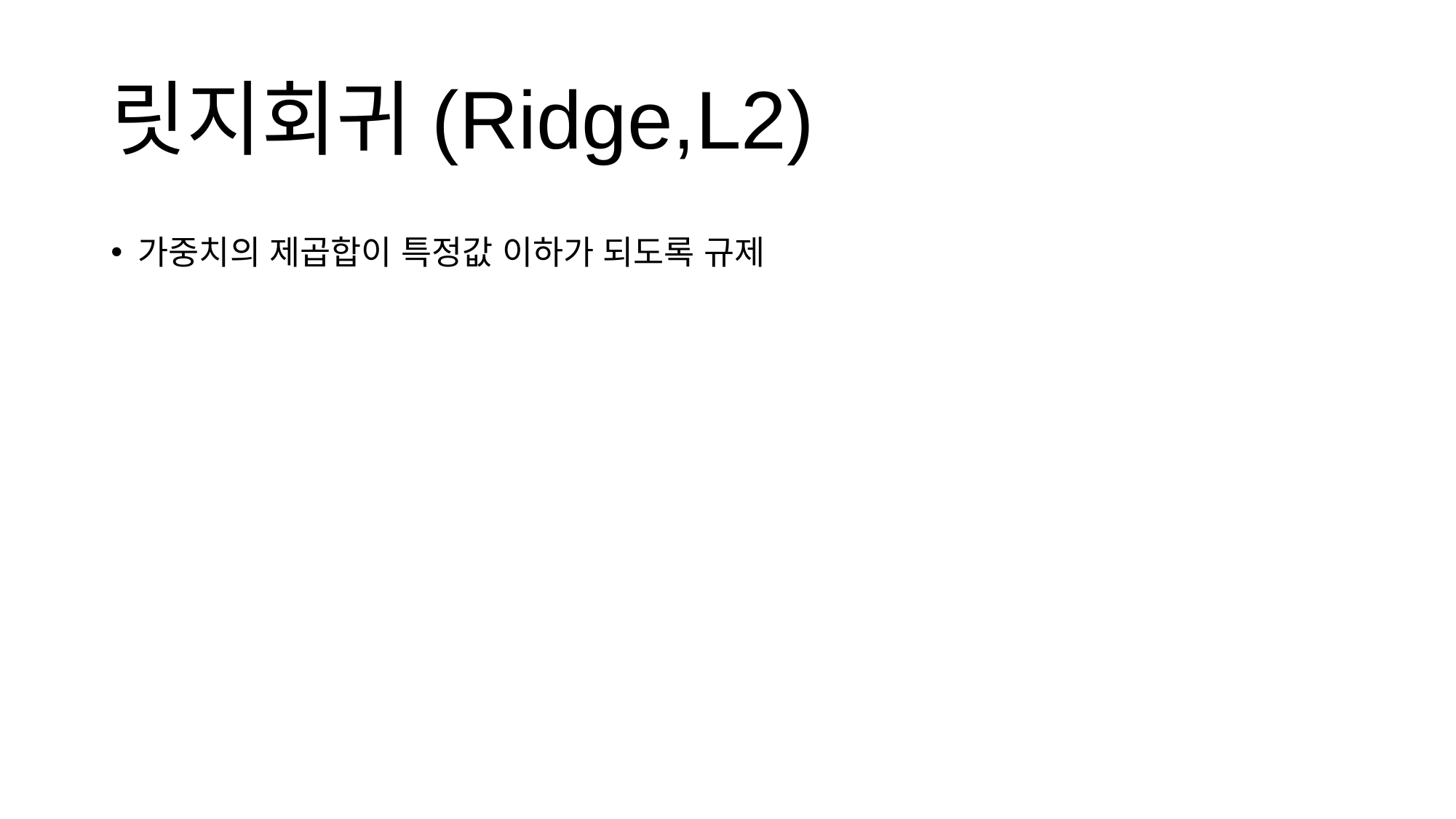

# 릿지회귀(Ridge,L2)
가중치의 제곱합이 특정값 이하가 되도록 규제